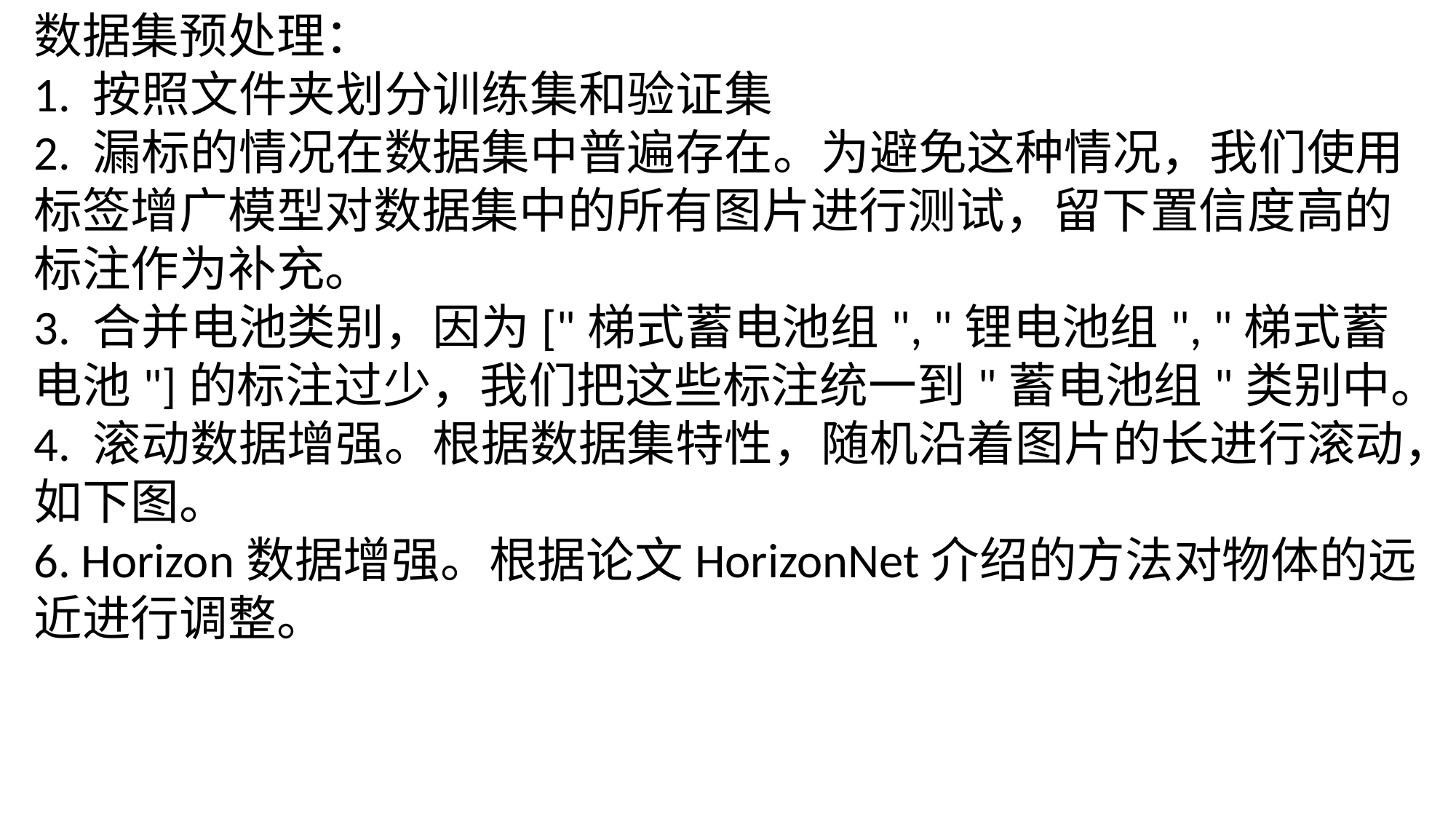

数据集预处理：
1. 按照文件夹划分训练集和验证集
2. 漏标的情况在数据集中普遍存在。为避免这种情况，我们使用标签增广模型对数据集中的所有图片进行测试，留下置信度高的标注作为补充。
3. 合并电池类别，因为["梯式蓄电池组", "锂电池组", "梯式蓄电池"]的标注过少，我们把这些标注统一到"蓄电池组"类别中。
4. 滚动数据增强。根据数据集特性，随机沿着图片的长进行滚动，如下图。
6. Horizon数据增强。根据论文HorizonNet介绍的方法对物体的远近进行调整。